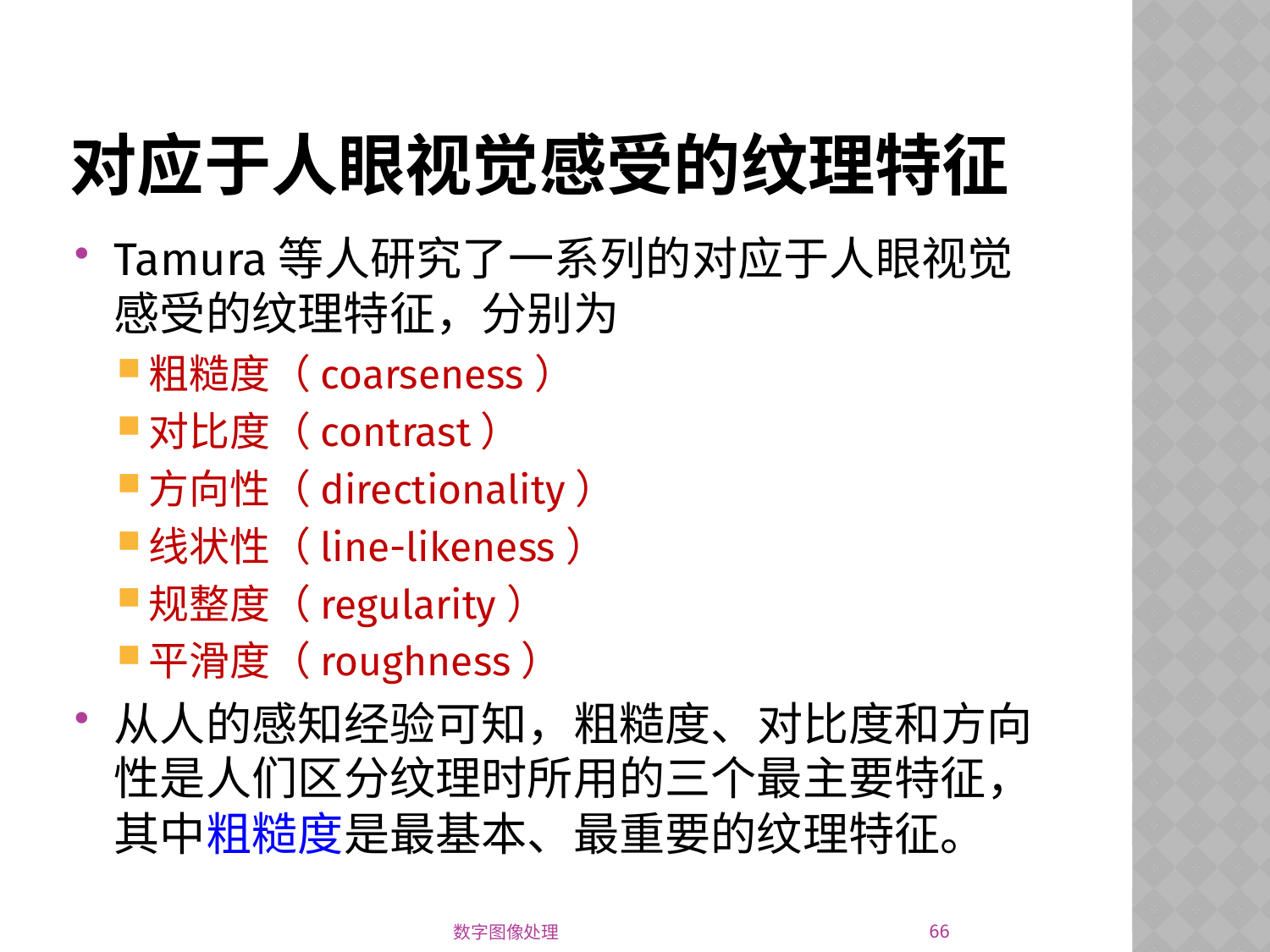

# 对应于人眼视觉感受的纹理特征
Tamura等人研究了一系列的对应于人眼视觉感受的纹理特征，分别为
粗糙度（coarseness）
对比度（contrast）
方向性（directionality）
线状性（line-likeness）
规整度（regularity）
平滑度（roughness）
从人的感知经验可知，粗糙度、对比度和方向性是人们区分纹理时所用的三个最主要特征，其中粗糙度是最基本、最重要的纹理特征。
66
数字图像处理